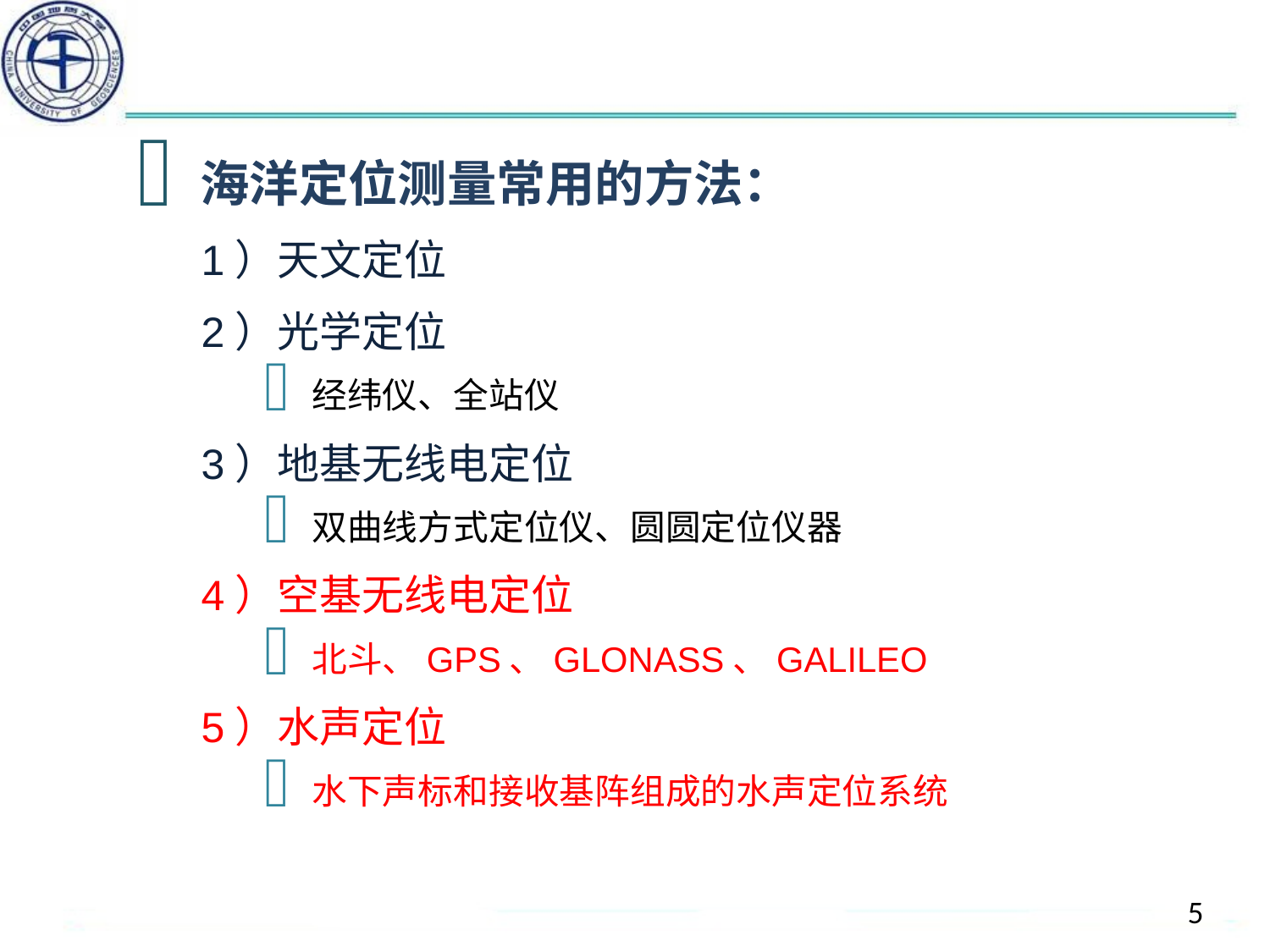

#
海洋定位测量常用的方法：
1）天文定位
2）光学定位
经纬仪、全站仪
3）地基无线电定位
双曲线方式定位仪、圆圆定位仪器
4）空基无线电定位
北斗、GPS、GLONASS、GALILEO
5）水声定位
水下声标和接收基阵组成的水声定位系统